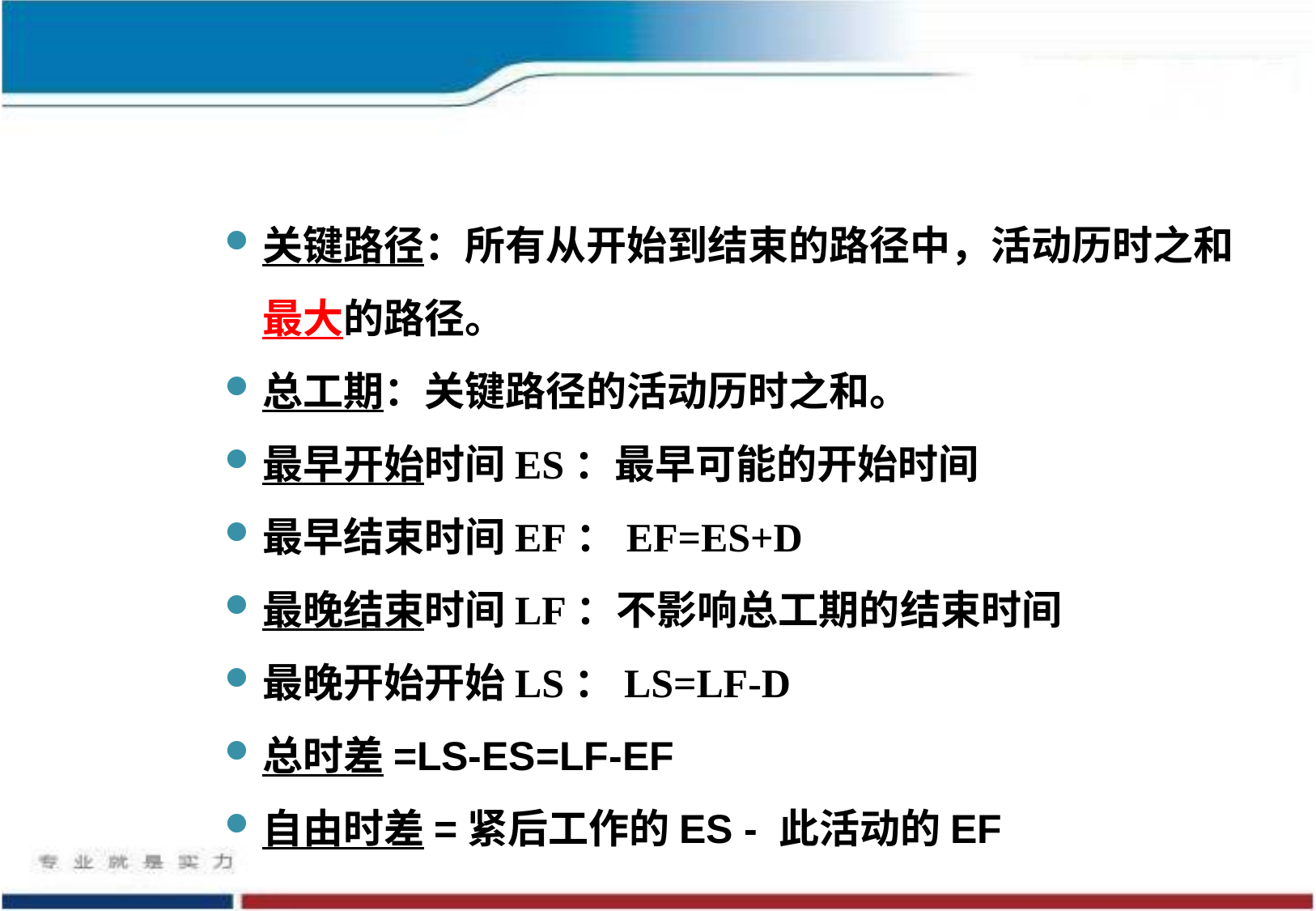

关键路径：所有从开始到结束的路径中，活动历时之和最大的路径。
总工期：关键路径的活动历时之和。
最早开始时间ES：最早可能的开始时间
最早结束时间EF：EF=ES+D
最晚结束时间LF：不影响总工期的结束时间
最晚开始开始LS：LS=LF-D
总时差=LS-ES=LF-EF
自由时差=紧后工作的ES - 此活动的EF